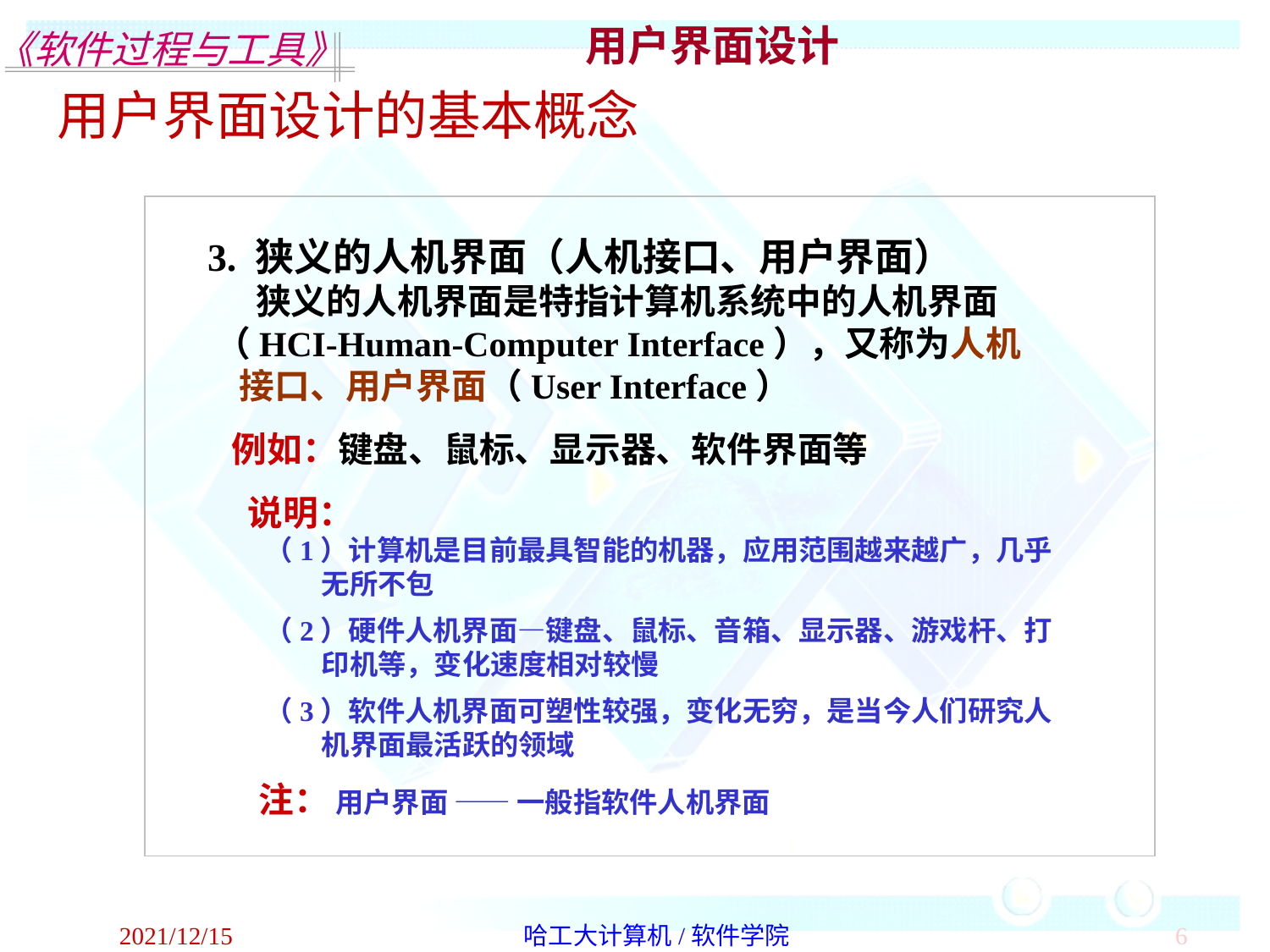

用户界面设计
用户界面设计的基本概念

3. 狭义的人机界面（人机接口、用户界面）
     狭义的人机界面是特指计算机系统中的人机界面
 （HCI-Human-Computer Interface），又称为人机
    接口、用户界面（User Interface）

  例如：键盘、鼠标、显示器、软件界面等

    说明：
        （1）计算机是目前最具智能的机器，应用范围越来越广，几乎
                  无所不包

        （2）硬件人机界面―键盘、鼠标、音箱、显示器、游戏杆、打
                  印机等，变化速度相对较慢

        （3）软件人机界面可塑性较强，变化无穷，是当今人们研究人
                  机界面最活跃的领域

       注： 用户界面 ―― 一般指软件人机界面